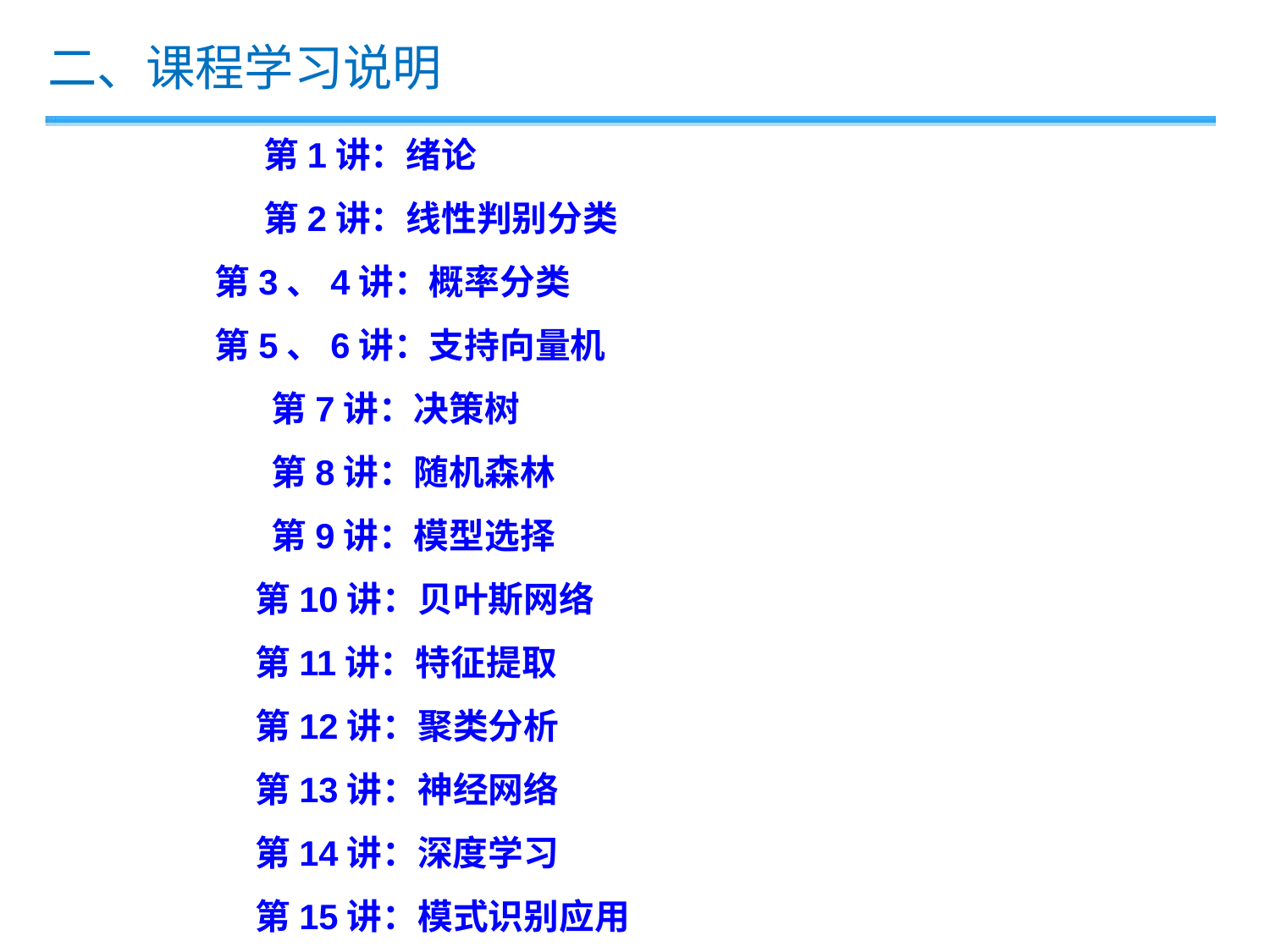

二、课程学习说明
     第1讲：绪论
     第2讲：线性判别分类
第3、4讲：概率分类
第5、6讲：支持向量机
      第7讲：决策树
      第8讲：随机森林
      第9讲：模型选择
    第10讲：贝叶斯网络
    第11讲：特征提取
    第12讲：聚类分析
    第13讲：神经网络
    第14讲：深度学习
    第15讲：模式识别应用